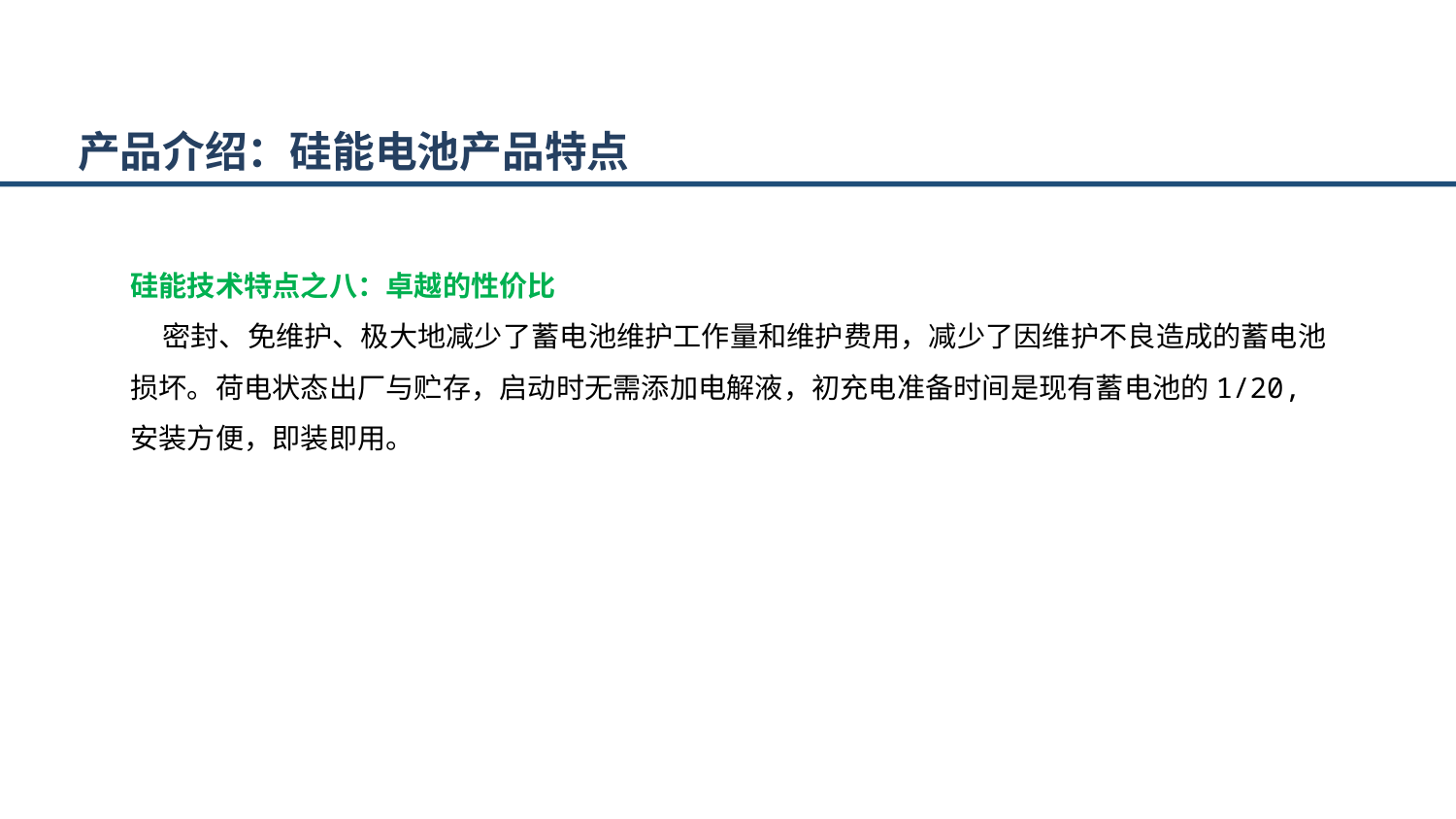

产品介绍：硅能电池产品特点

硅能技术特点之八：卓越的性价比
    密封、免维护、极大地减少了蓄电池维护工作量和维护费用，减少了因维护不良造成的蓄电池损坏。荷电状态出厂与贮存，启动时无需添加电解液，初充电准备时间是现有蓄电池的1/20,安装方便，即装即用。